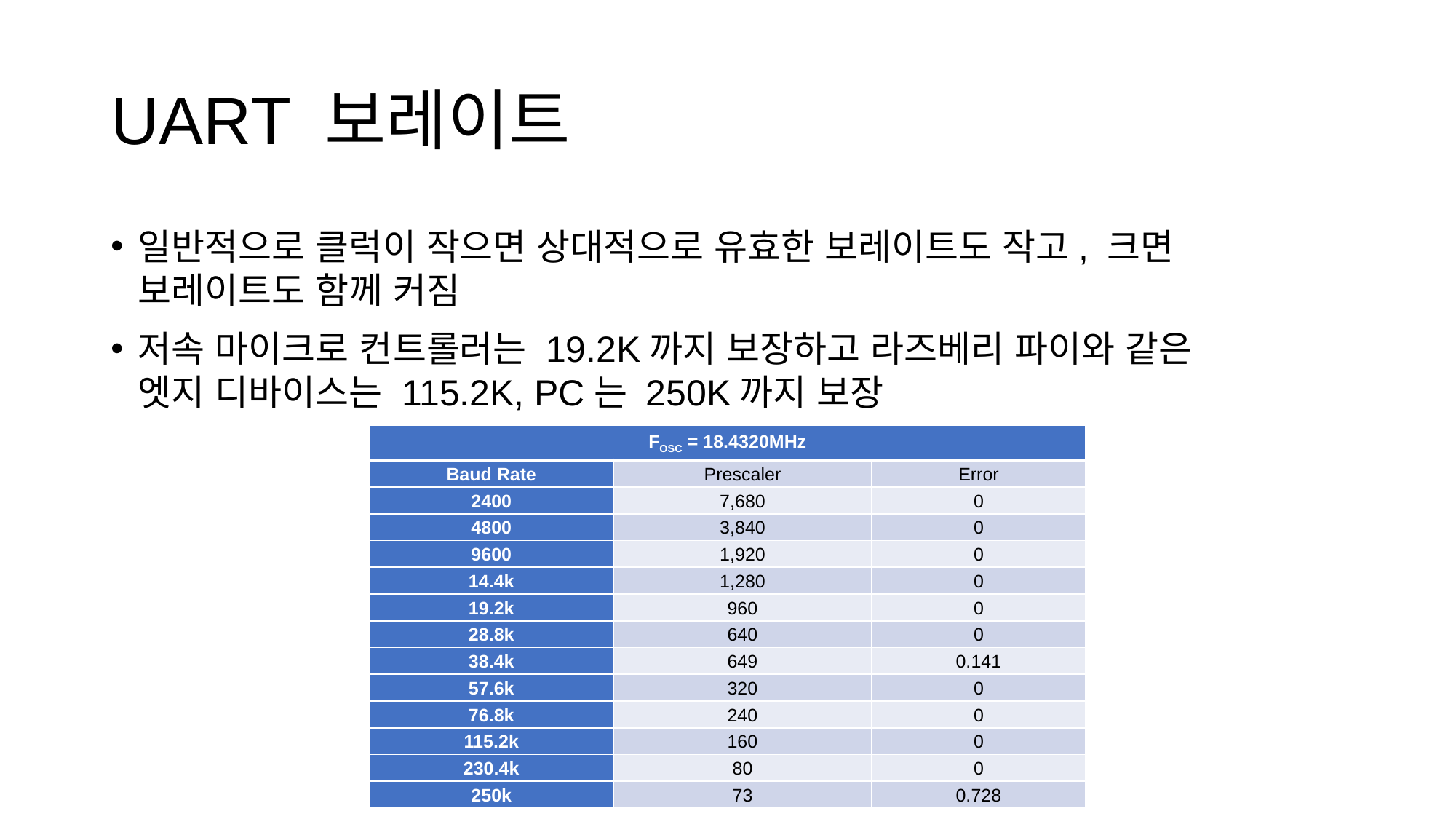

# UART 보레이트
일반적으로 클럭이 작으면 상대적으로 유효한 보레이트도 작고, 크면
보레이트도 함께 커짐
저속 마이크로 컨트롤러는 19.2K까지 보장하고 라즈베리 파이와 같은
엣지 디바이스는 115.2K, PC는 250K까지 보장
| FOSC = 18.4320MHz |  |  |
| --- | --- | --- |
| Baud Rate | Prescaler | Error |
| 2400 | 7,680 | 0 |
| 4800 | 3,840 | 0 |
| 9600 | 1,920 | 0 |
| 14.4k | 1,280 | 0 |
| 19.2k | 960 | 0 |
| 28.8k | 640 | 0 |
| 38.4k | 649 | 0.141 |
| 57.6k | 320 | 0 |
| 76.8k | 240 | 0 |
| 115.2k | 160 | 0 |
| 230.4k | 80 | 0 |
| 250k | 73 | 0.728 |